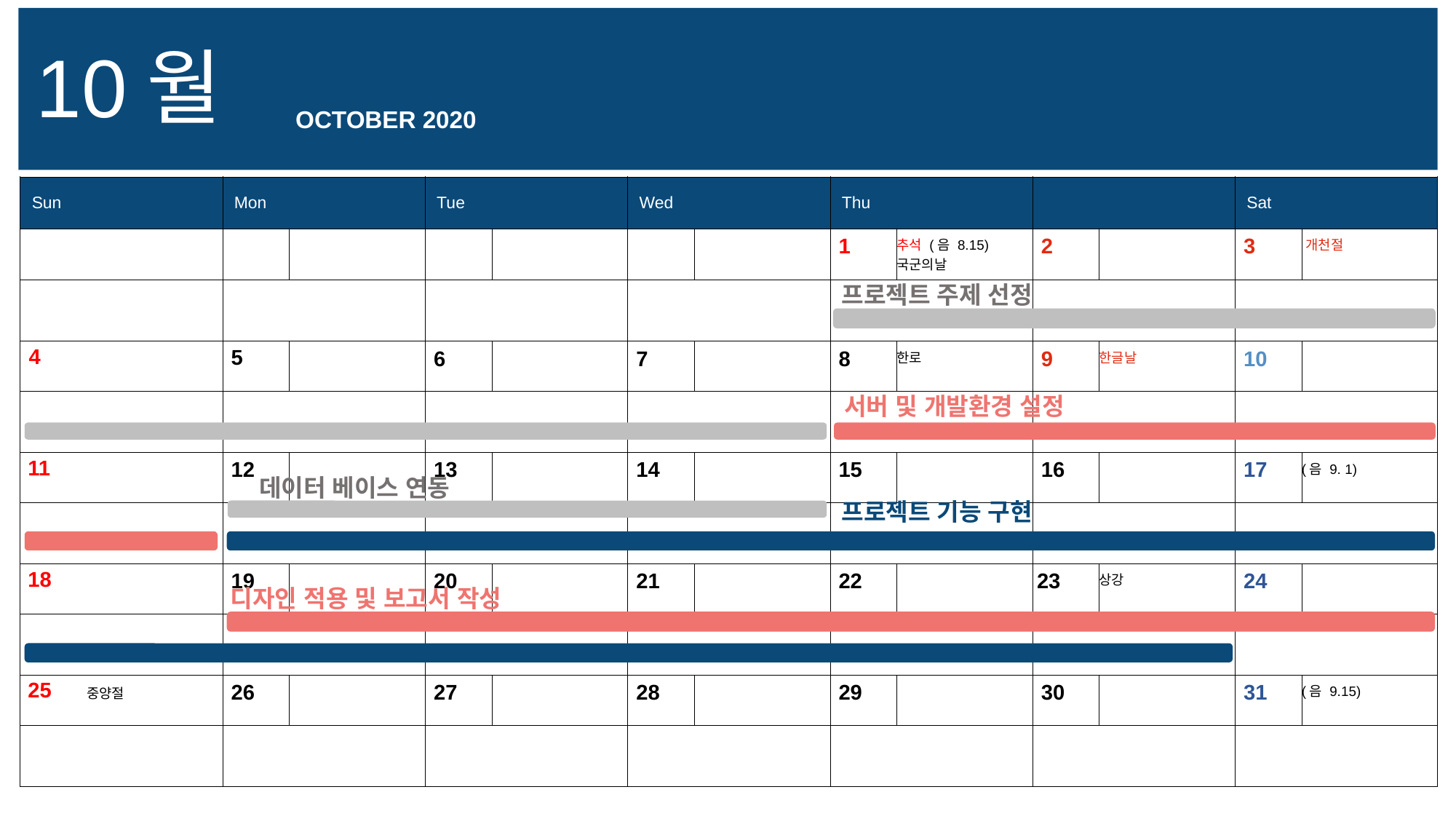

10월
OCTOBER 2020
| Sun |  | Mon |  | Tue |  | Wed |  | Thu |  |  |  | Sat |  |
| --- | --- | --- | --- | --- | --- | --- | --- | --- | --- | --- | --- | --- | --- |
|  |  |  |  |  |  |  |  | 1 | 추석 (음 8.15) 국군의날 | 2 |  | 3 | 개천절 |
|  |  |  |  |  |  |  |  |  |  |  |  |  |  |
| 4 |  | 5 |  | 6 |  | 7 |  | 8 | 한로 | 9 | 한글날 | 10 |  |
|  |  |  |  |  |  |  |  |  |  |  |  |  |  |
| 11 |  | 12 |  | 13 |  | 14 |  | 15 |  | 16 |  | 17 | (음 9. 1) |
|  |  |  |  |  |  |  |  |  |  |  |  |  |  |
| 18 |  | 19 |  | 20 |  | 21 |  | 22 |  | 23 | 상강 | 24 |  |
|  |  |  |  |  |  |  |  |  |  |  |  |  |  |
| 25 | 중양절 | 26 |  | 27 |  | 28 |  | 29 |  | 30 |  | 31 | (음 9.15) |
|  |  |  |  |  |  |  |  |  |  |  |  |  |  |
프로젝트 주제 선정

서버 및 개발환경 설정

데이터 베이스 연동
프로젝트 기능 구현

디자인 적용 및 보고서 작성